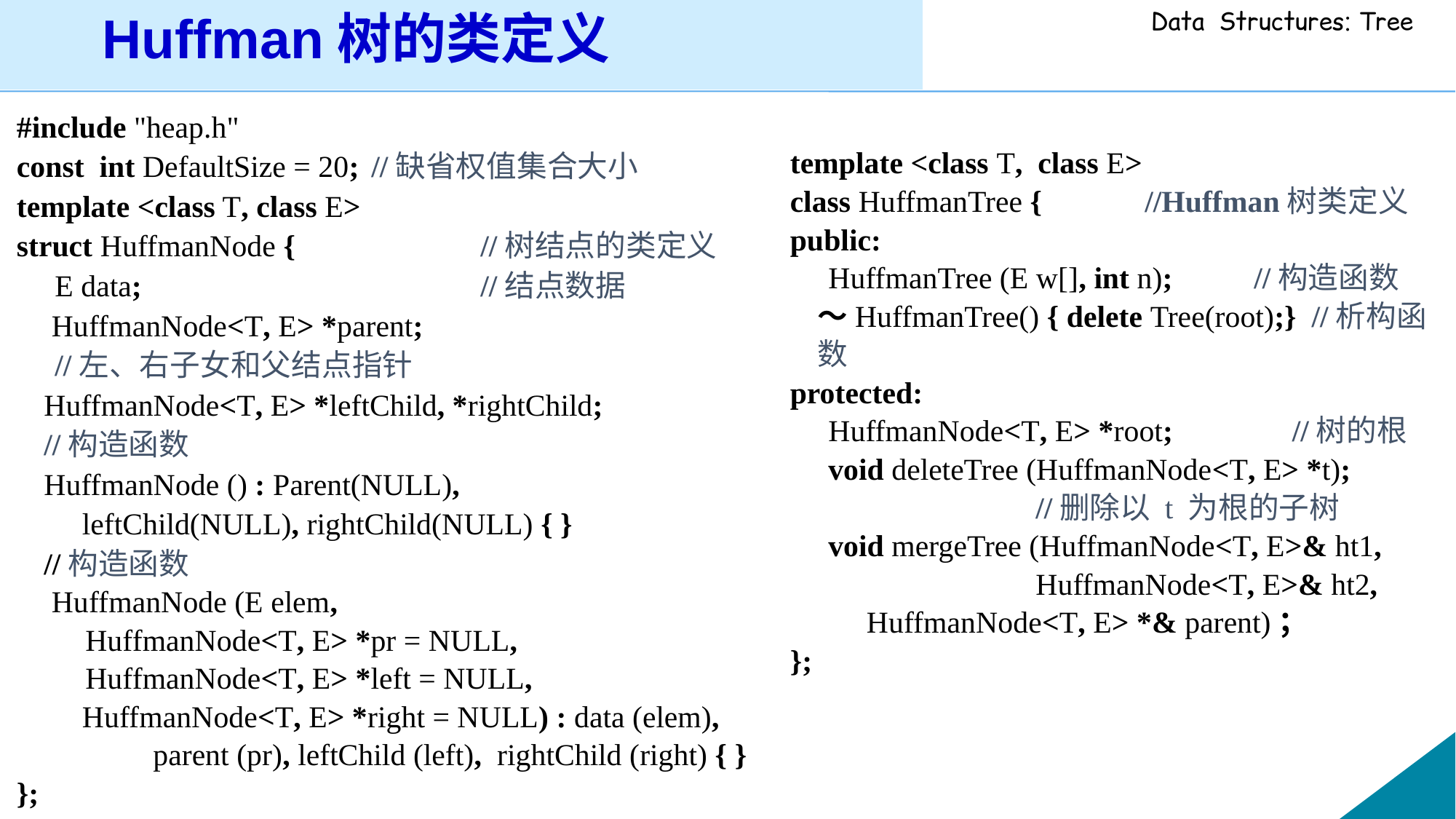

# Huffman树的类定义

template <class T,  class E>
class HuffmanTree {	//Huffman树类定义
public:
     HuffmanTree (E w[], int n);	//构造函数
 	～HuffmanTree() { delete Tree(root);}  //析构函数
protected:
     HuffmanNode<T, E> *root;	     //树的根
     void deleteTree (HuffmanNode<T, E> *t);			//删除以 t 为根的子树
     void mergeTree (HuffmanNode<T, E>& ht1, 		HuffmanNode<T, E>& ht2,
          HuffmanNode<T, E> *& parent)；
};
#include "heap.h"
const  int DefaultSize = 20;	//缺省权值集合大小
template <class T, class E>
struct HuffmanNode {		//树结点的类定义
     E data;				//结点数据
	 HuffmanNode<T, E> *parent;
     //左、右子女和父结点指针
	HuffmanNode<T, E> *leftChild, *rightChild;
	//构造函数
	HuffmanNode () : Parent(NULL),
	     leftChild(NULL), rightChild(NULL) { }
	//构造函数
 	 HuffmanNode (E elem,
         HuffmanNode<T, E> *pr = NULL,
         HuffmanNode<T, E> *left = NULL,
	     HuffmanNode<T, E> *right = NULL) : data (elem),
		parent (pr), leftChild (left),  rightChild (right) { }
};